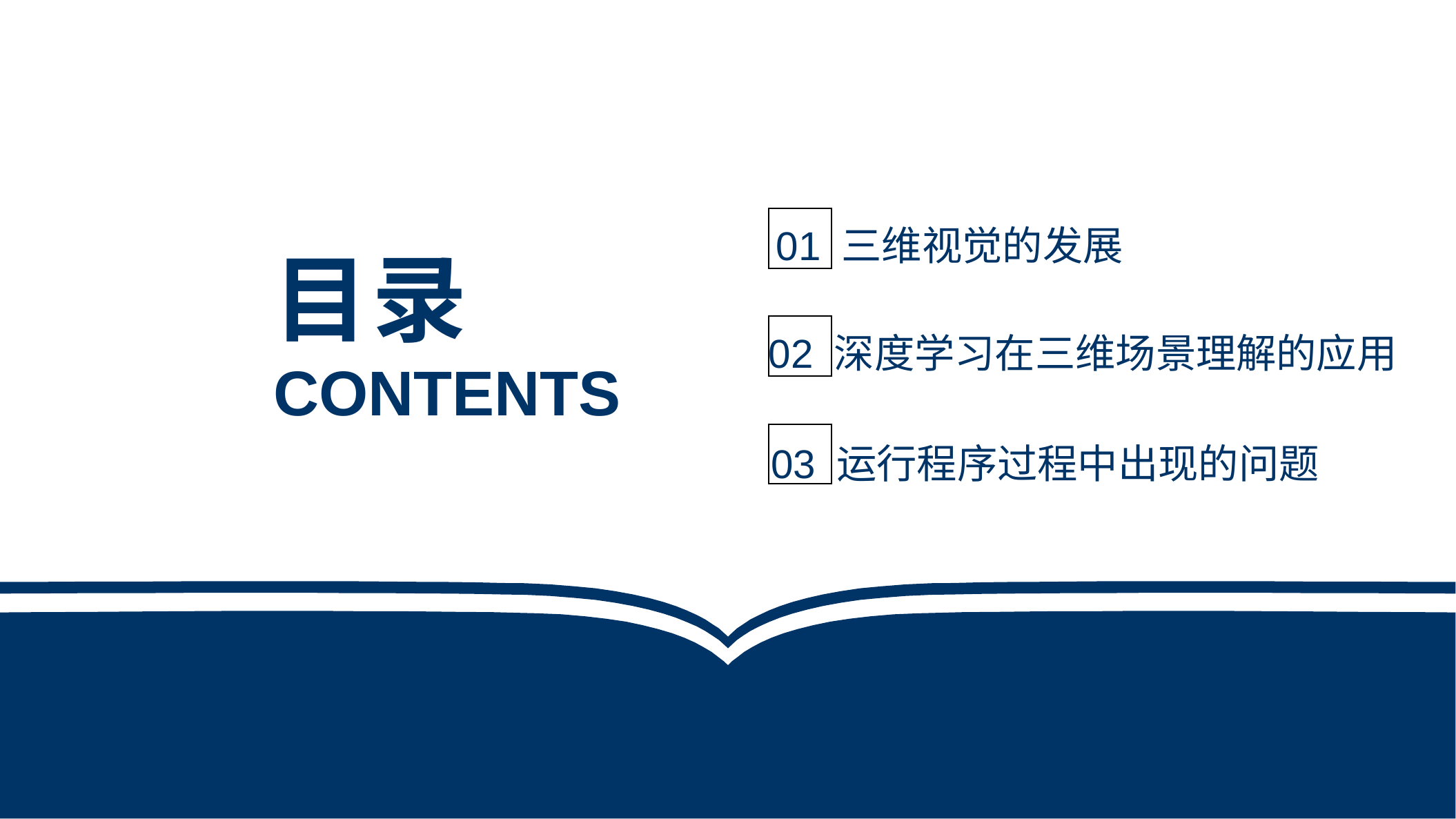

01 三维视觉的发展

目录
02 深度学习在三维场景理解的应用

CONTENTS
03 运行程序过程中出现的问题